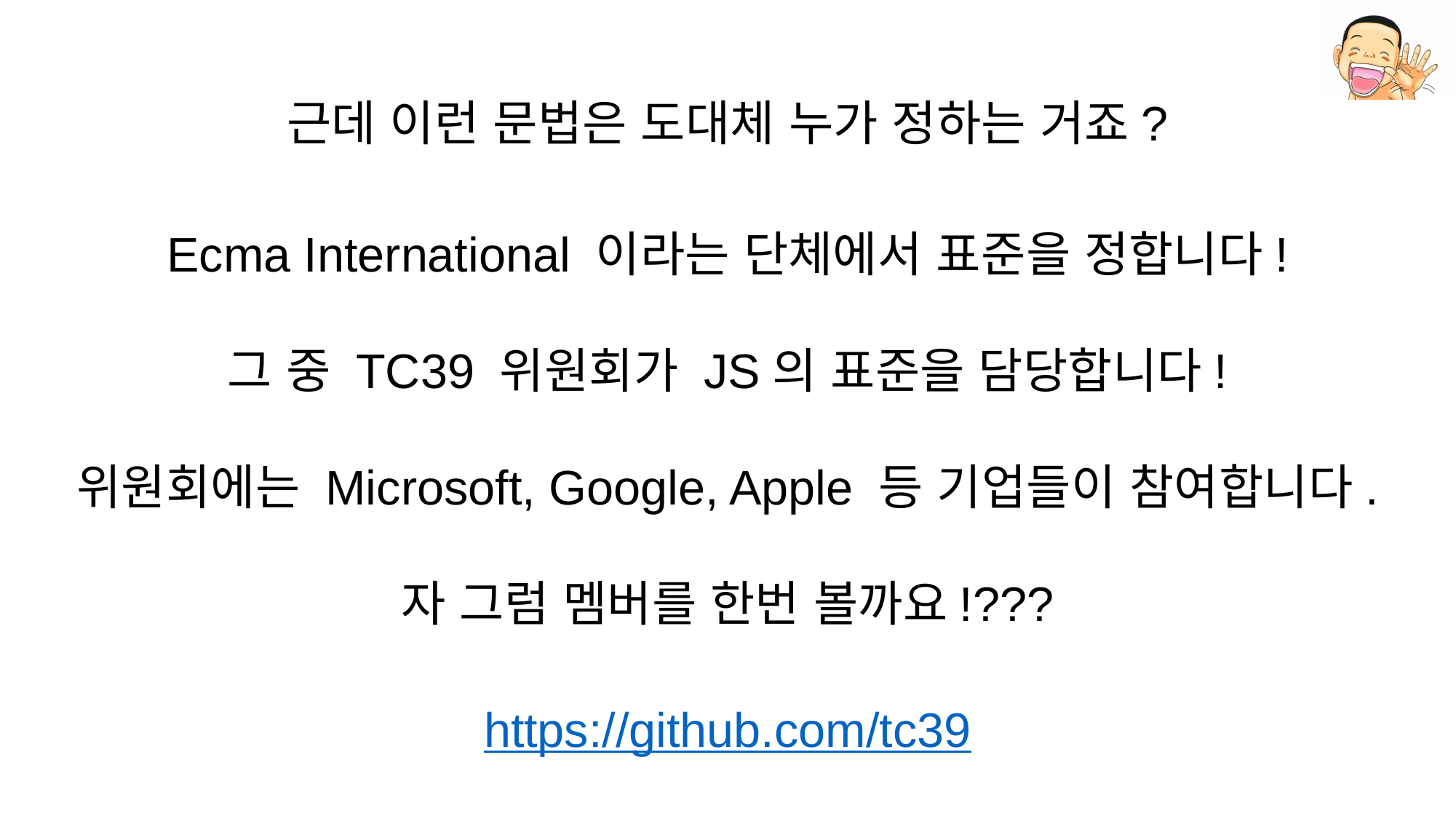

근데 이런 문법은 도대체 누가 정하는 거죠?
Ecma International 이라는 단체에서 표준을 정합니다!

그 중 TC39 위원회가 JS의 표준을 담당합니다!

위원회에는 Microsoft, Google, Apple 등 기업들이 참여합니다.

자 그럼 멤버를 한번 볼까요!???
https://github.com/tc39